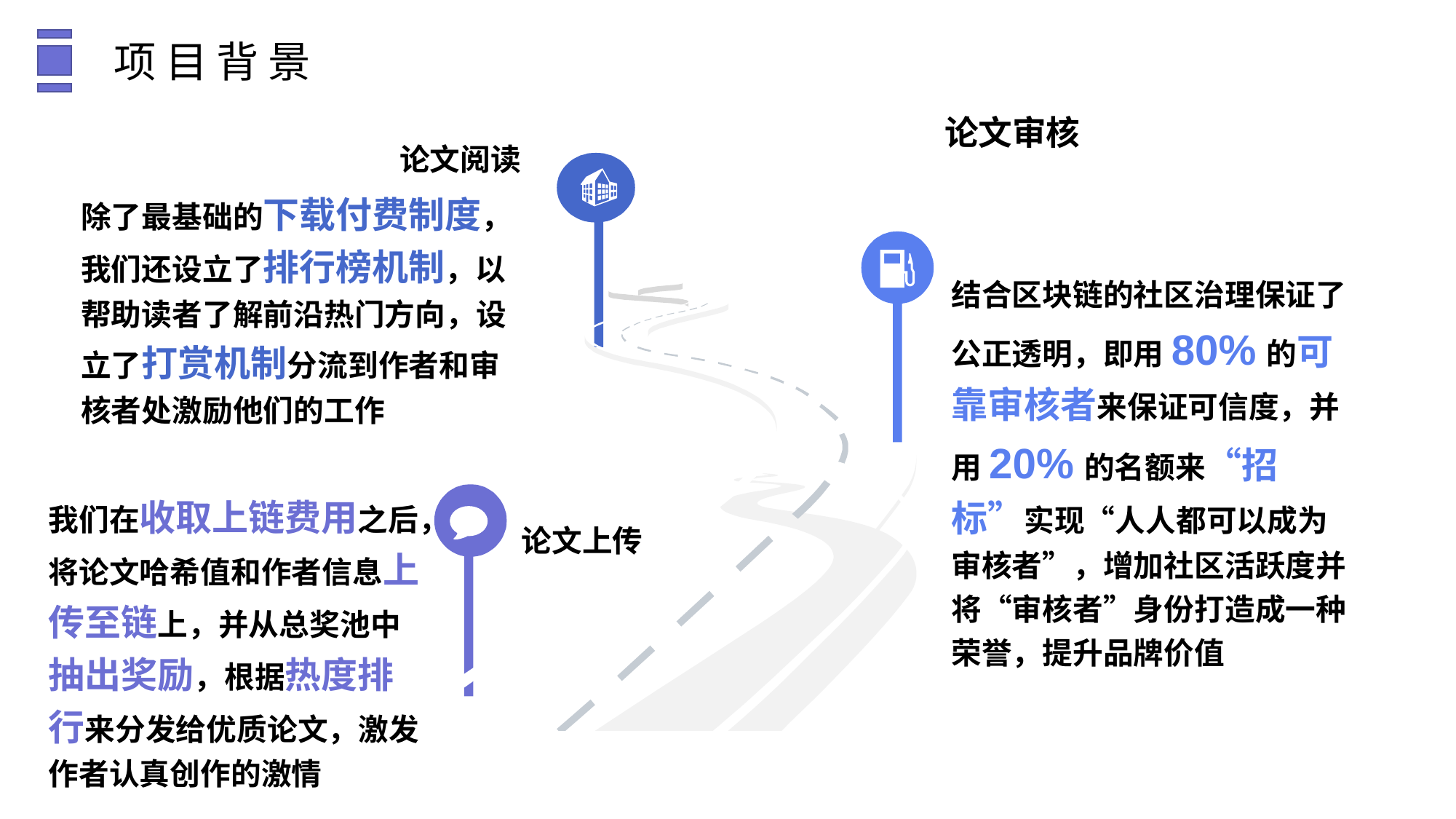

项目背景
论文审核
结合区块链的社区治理保证了公正透明，即用80%的可靠审核者来保证可信度，并用20%的名额来“招标”实现“人人都可以成为审核者”，增加社区活跃度并将“审核者”身份打造成一种荣誉，提升品牌价值
论文阅读
除了最基础的下载付费制度，我们还设立了排行榜机制，以帮助读者了解前沿热门方向，设立了打赏机制分流到作者和审核者处激励他们的工作

我们在收取上链费用之后，将论文哈希值和作者信息上传至链上，并从总奖池中抽出奖励，根据热度排行来分发给优质论文，激发作者认真创作的激情
论文上传